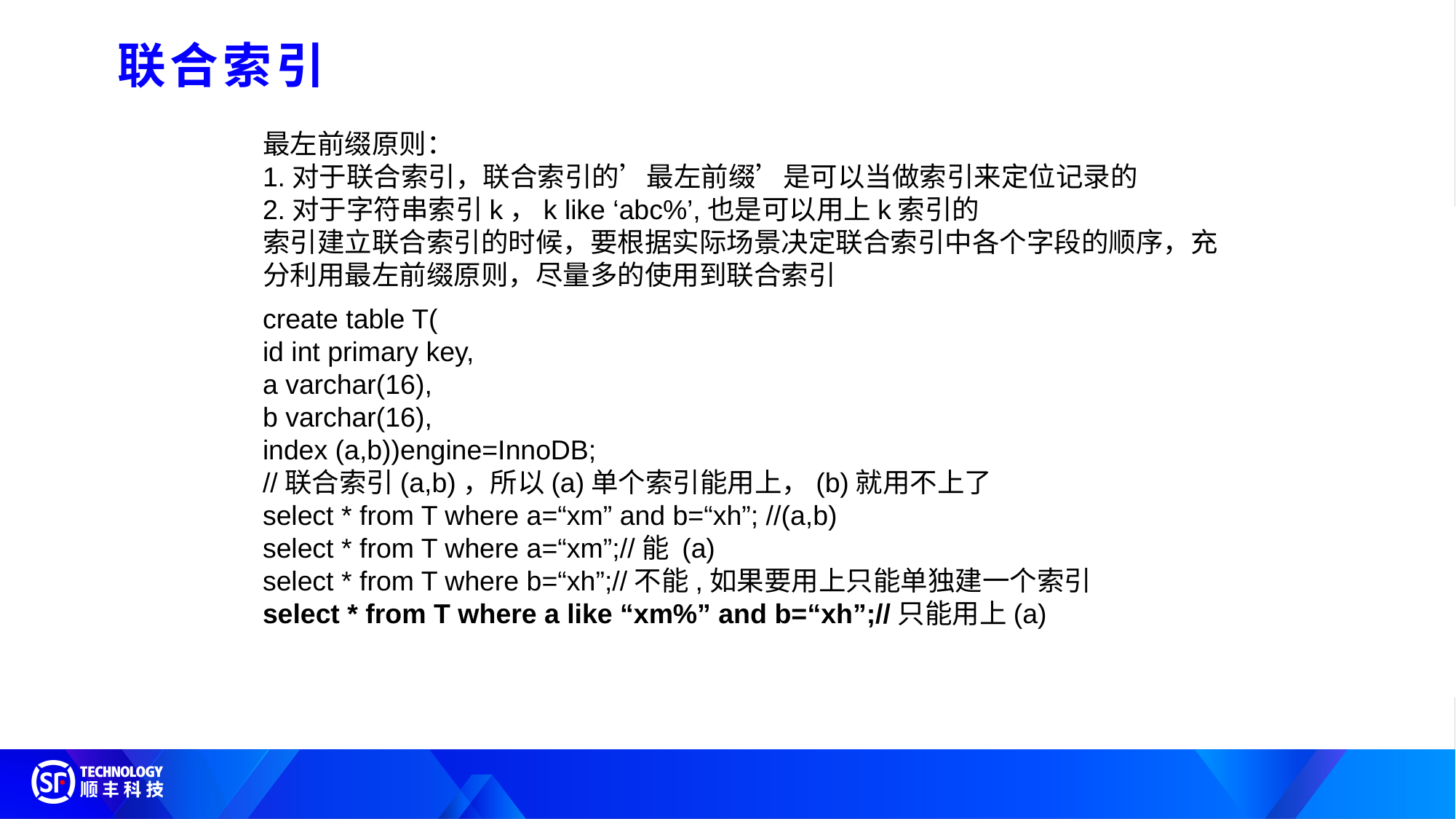

联合索引
最左前缀原则：
1.对于联合索引，联合索引的’最左前缀’是可以当做索引来定位记录的
2.对于字符串索引k，k like ‘abc%’,也是可以用上k索引的
索引建立联合索引的时候，要根据实际场景决定联合索引中各个字段的顺序，充分利用最左前缀原则，尽量多的使用到联合索引
create table T(
id int primary key,
a varchar(16),
b varchar(16),
index (a,b))engine=InnoDB;
//联合索引(a,b)，所以(a)单个索引能用上，(b)就用不上了
select * from T where a=“xm” and b=“xh”; //(a,b)
select * from T where a=“xm”;//能 (a)
select * from T where b=“xh”;//不能,如果要用上只能单独建一个索引
select * from T where a like “xm%” and b=“xh”;//只能用上(a)